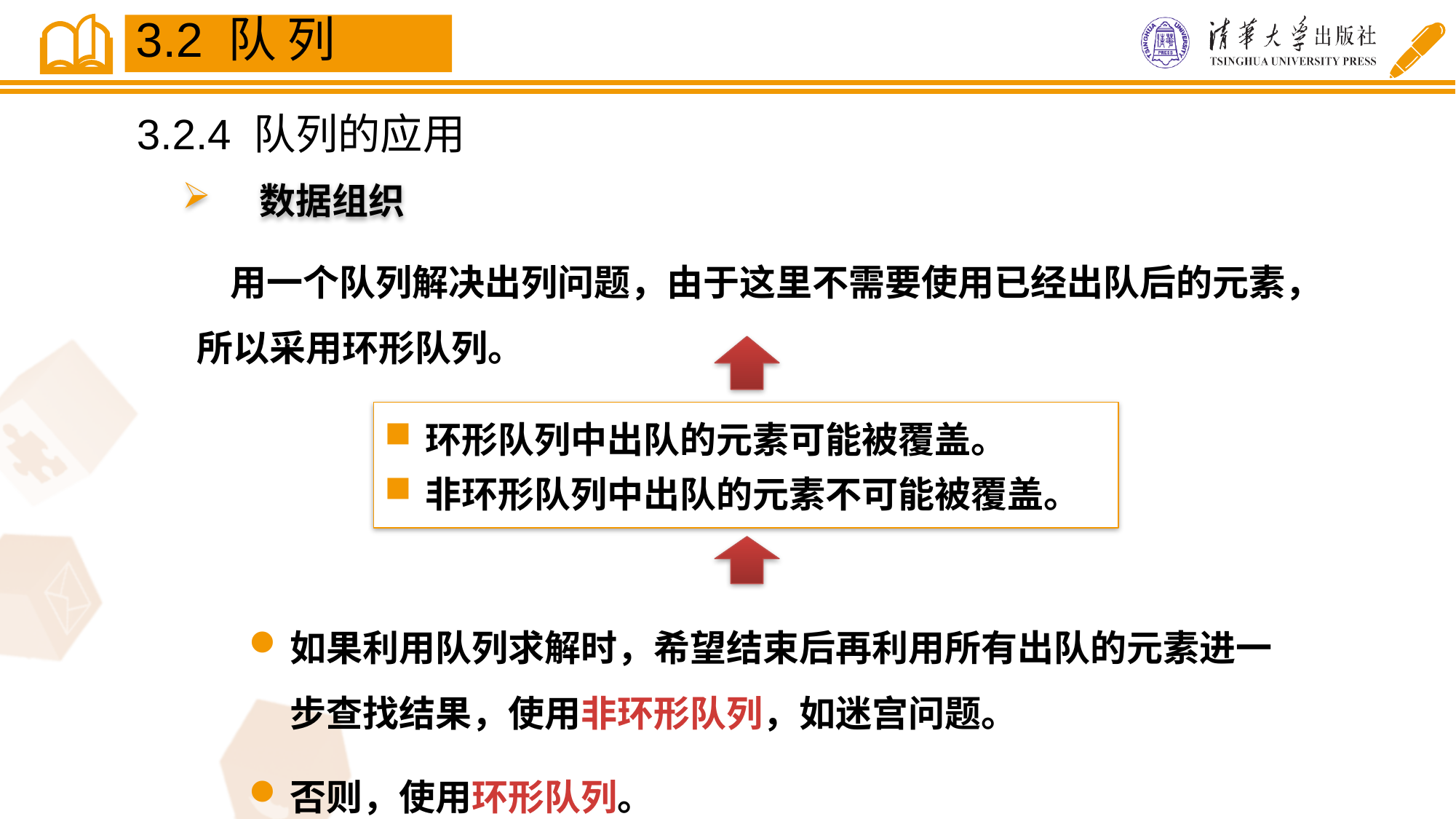

3.2 队 列
3.2.4 队列的应用
　数据组织
   用一个队列解决出列问题，由于这里不需要使用已经出队后的元素，所以采用环形队列。

环形队列中出队的元素可能被覆盖。
非环形队列中出队的元素不可能被覆盖。

如果利用队列求解时，希望结束后再利用所有出队的元素进一步查找结果，使用非环形队列，如迷宫问题。
否则，使用环形队列。